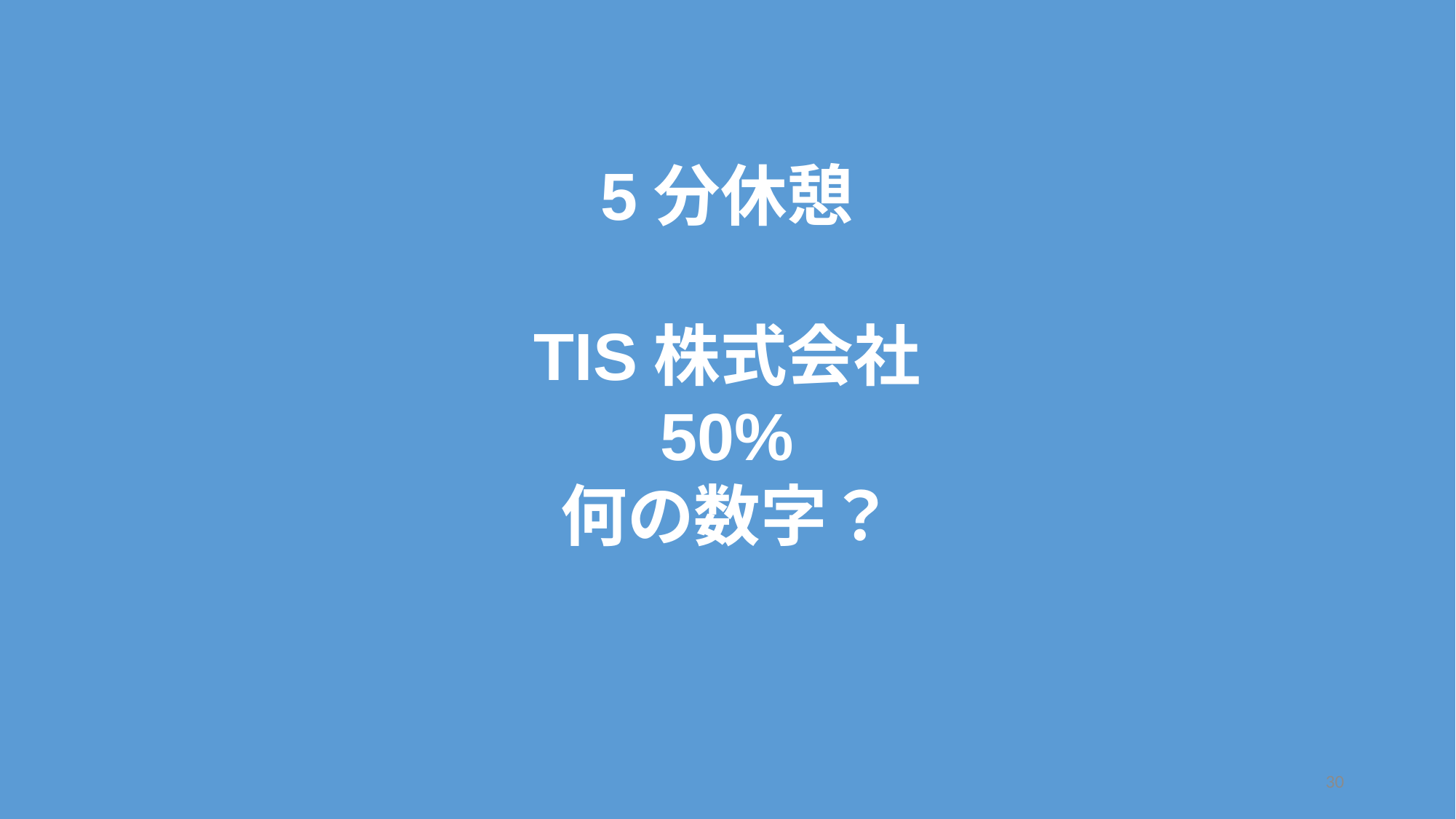

5分休憩

TIS株式会社
50%
何の数字？
クレジットカードの決済システム
TIS国内シェア率
30